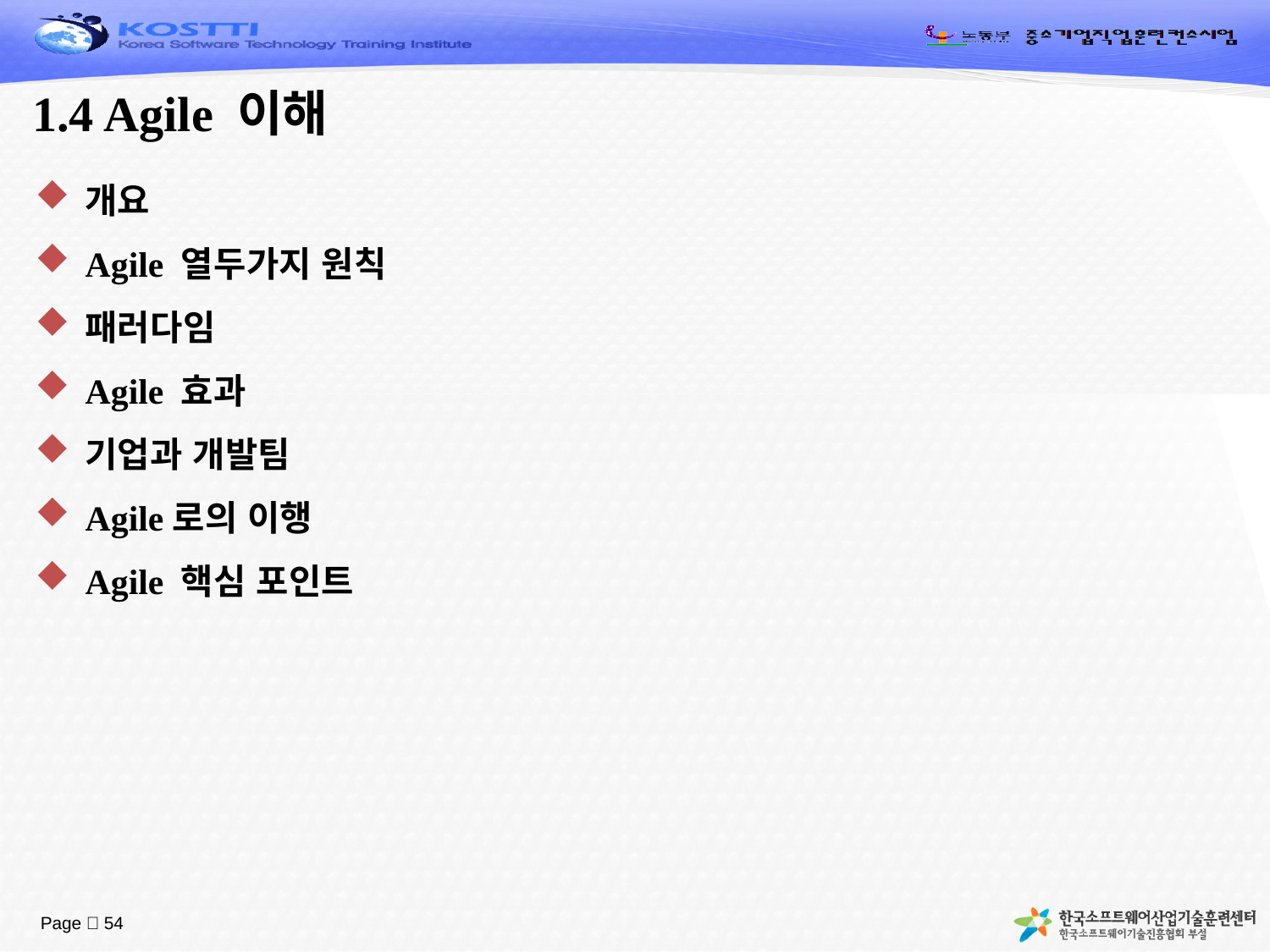

# 1.4 Agile 이해
개요
Agile 열두가지 원칙
패러다임
Agile 효과
기업과 개발팀
Agile로의 이행
Agile 핵심 포인트